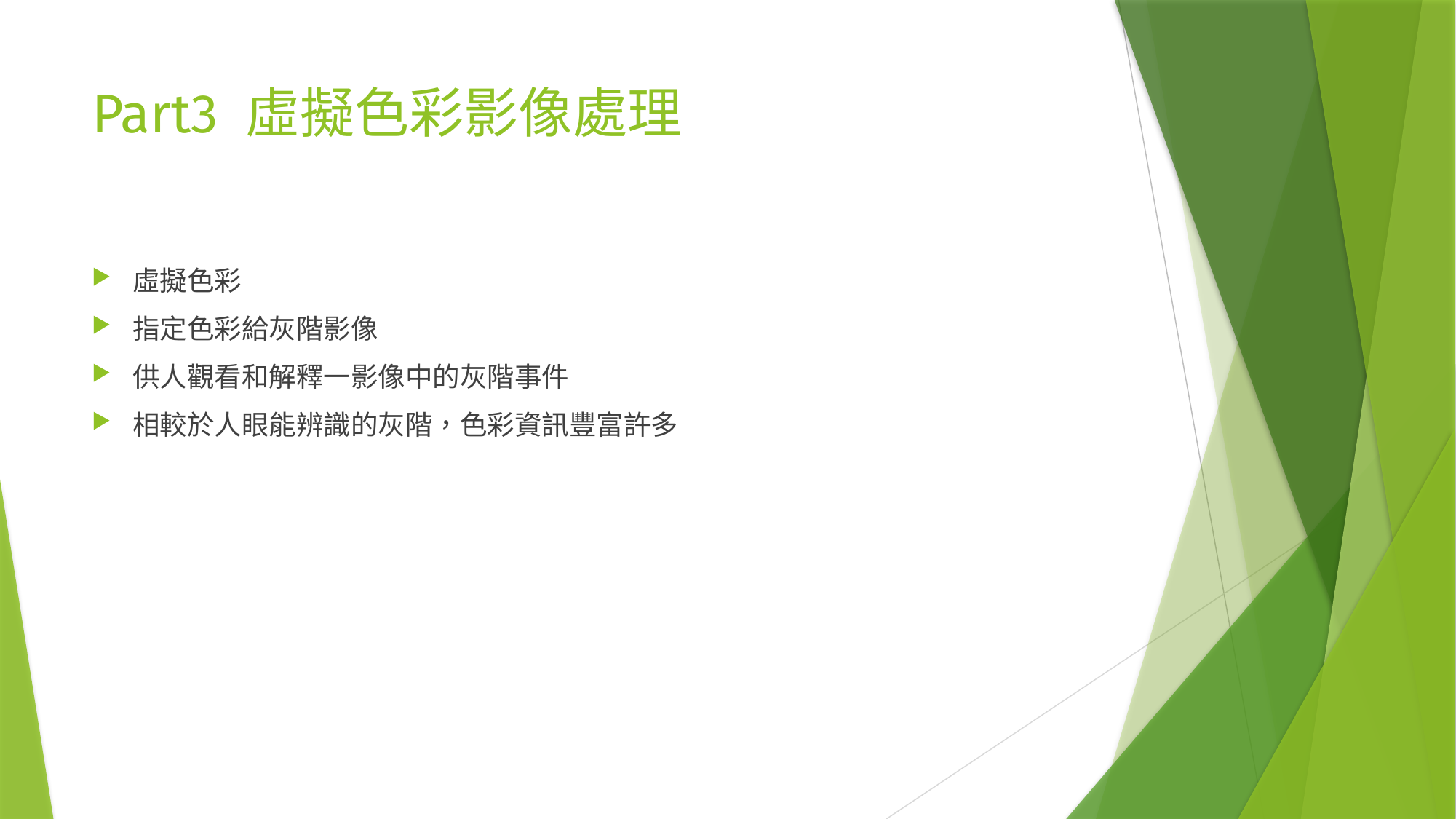

# Part3 虛擬色彩影像處理
虛擬色彩
指定色彩給灰階影像
供人觀看和解釋一影像中的灰階事件
相較於人眼能辨識的灰階，色彩資訊豐富許多